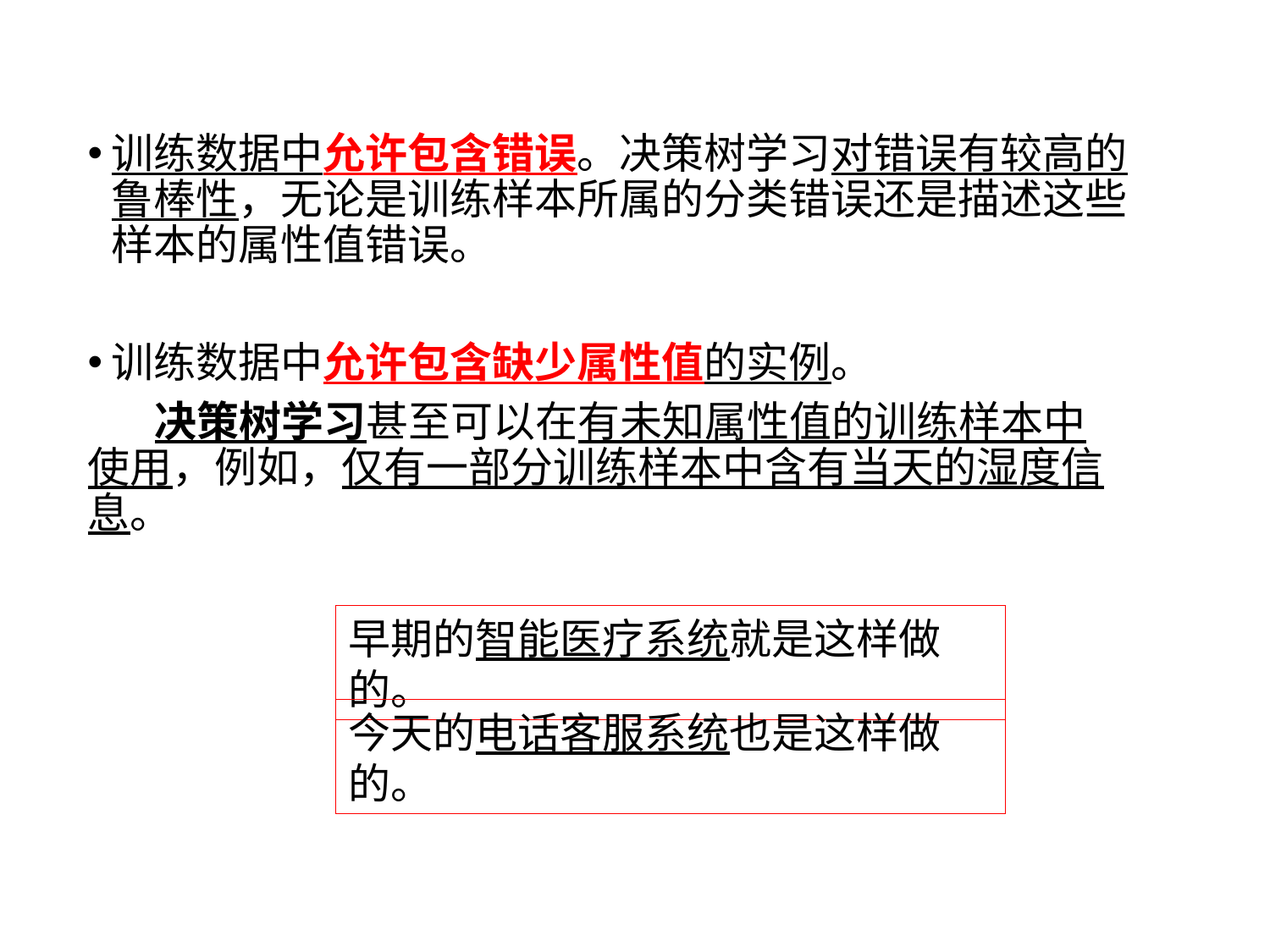

4.4主要类型
训练数据中允许包含错误。决策树学习对错误有较高的鲁棒性，无论是训练样本所属的分类错误还是描述这些样本的属性值错误。

训练数据中允许包含缺少属性值的实例。
      决策树学习甚至可以在有未知属性值的训练样本中使用，例如，仅有一部分训练样本中含有当天的湿度信息。

早期的智能医疗系统就是这样做的。
今天的电话客服系统也是这样做的。